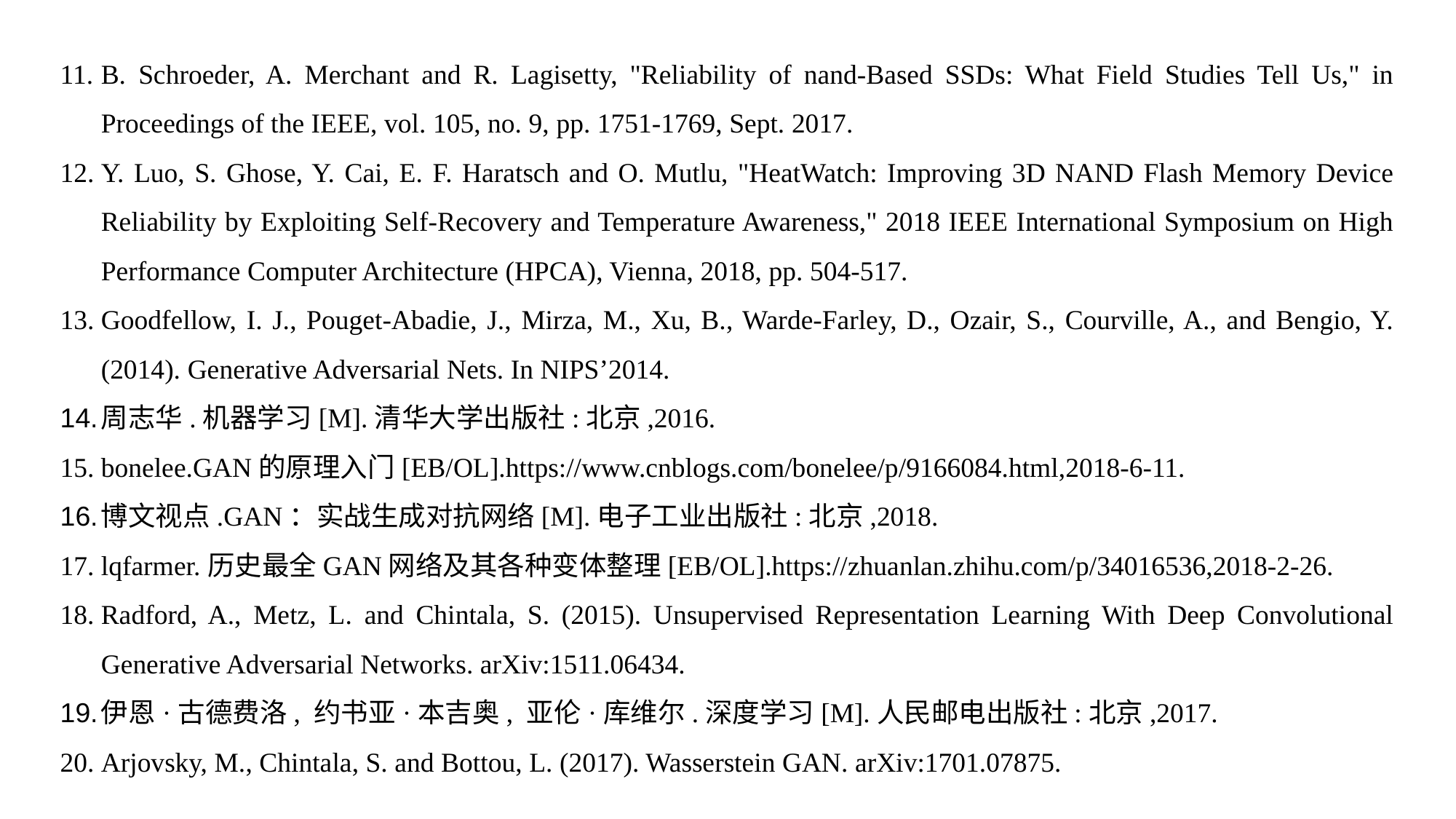

B. Schroeder, A. Merchant and R. Lagisetty, "Reliability of nand-Based SSDs: What Field Studies Tell Us," in Proceedings of the IEEE, vol. 105, no. 9, pp. 1751-1769, Sept. 2017.
Y. Luo, S. Ghose, Y. Cai, E. F. Haratsch and O. Mutlu, "HeatWatch: Improving 3D NAND Flash Memory Device Reliability by Exploiting Self-Recovery and Temperature Awareness," 2018 IEEE International Symposium on High Performance Computer Architecture (HPCA), Vienna, 2018, pp. 504-517.
Goodfellow, I. J., Pouget-Abadie, J., Mirza, M., Xu, B., Warde-Farley, D., Ozair, S., Courville, A., and Bengio, Y. (2014). Generative Adversarial Nets. In NIPS’2014.
周志华.机器学习[M].清华大学出版社:北京,2016.
bonelee.GAN的原理入门[EB/OL].https://www.cnblogs.com/bonelee/p/9166084.html,2018-6-11.
博文视点.GAN：实战生成对抗网络[M].电子工业出版社:北京,2018.
lqfarmer.历史最全GAN网络及其各种变体整理[EB/OL].https://zhuanlan.zhihu.com/p/34016536,2018-2-26.
Radford, A., Metz, L. and Chintala, S. (2015). Unsupervised Representation Learning With Deep Convolutional Generative Adversarial Networks. arXiv:1511.06434.
伊恩·古德费洛, 约书亚·本吉奥, 亚伦·库维尔.深度学习[M].人民邮电出版社:北京,2017.
Arjovsky, M., Chintala, S. and Bottou, L. (2017). Wasserstein GAN. arXiv:1701.07875.